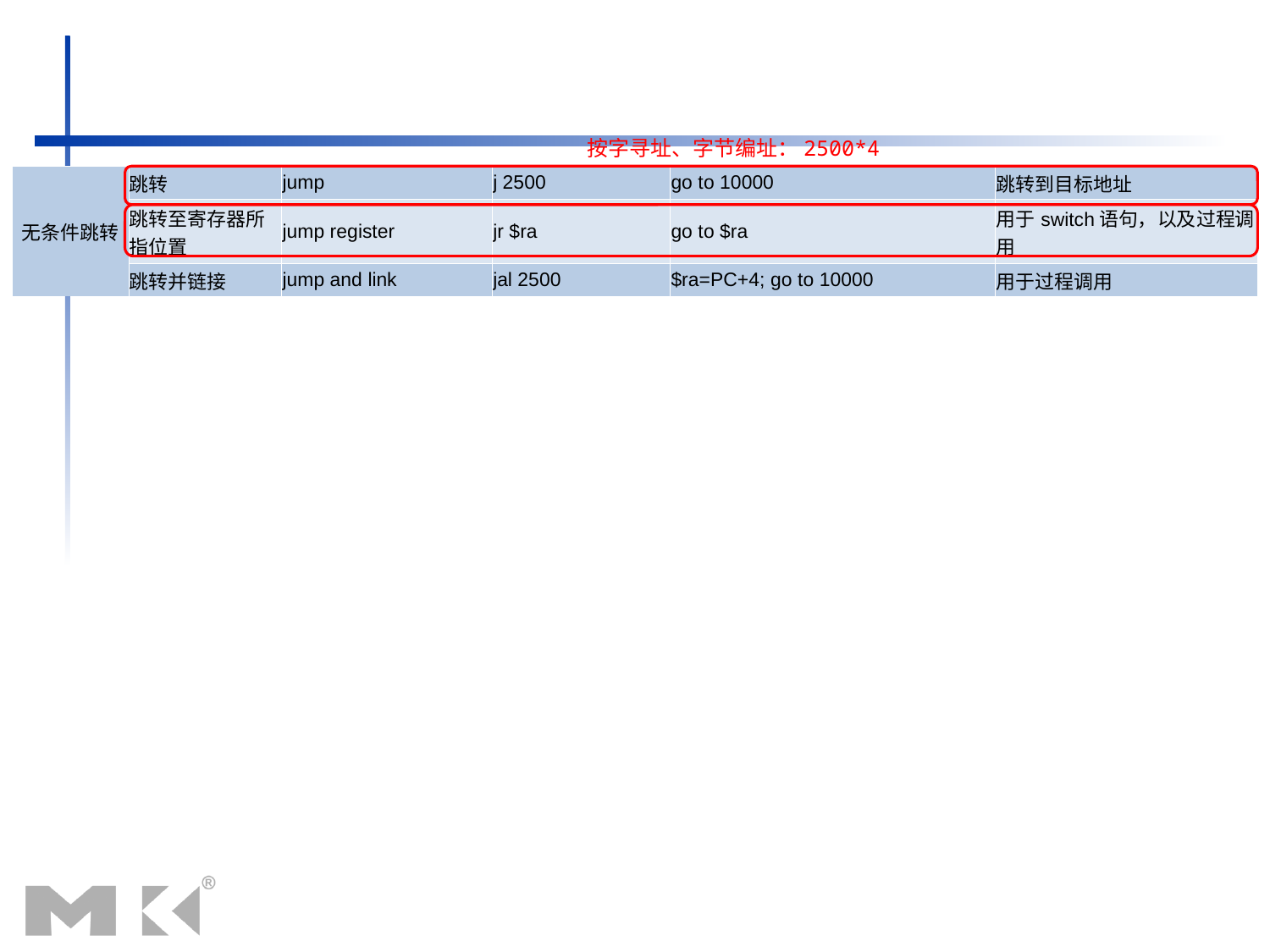

按字寻址、字节编址：2500*4
| 无条件跳转 | 跳转 | jump | j 2500 | go to 10000 | 跳转到目标地址 |
| --- | --- | --- | --- | --- | --- |
|  | 跳转至寄存器所指位置 | jump register | jr $ra | go to $ra | 用于switch语句，以及过程调用 |
|  | 跳转并链接 | jump and link | jal 2500 | $ra=PC+4; go to 10000 | 用于过程调用 |